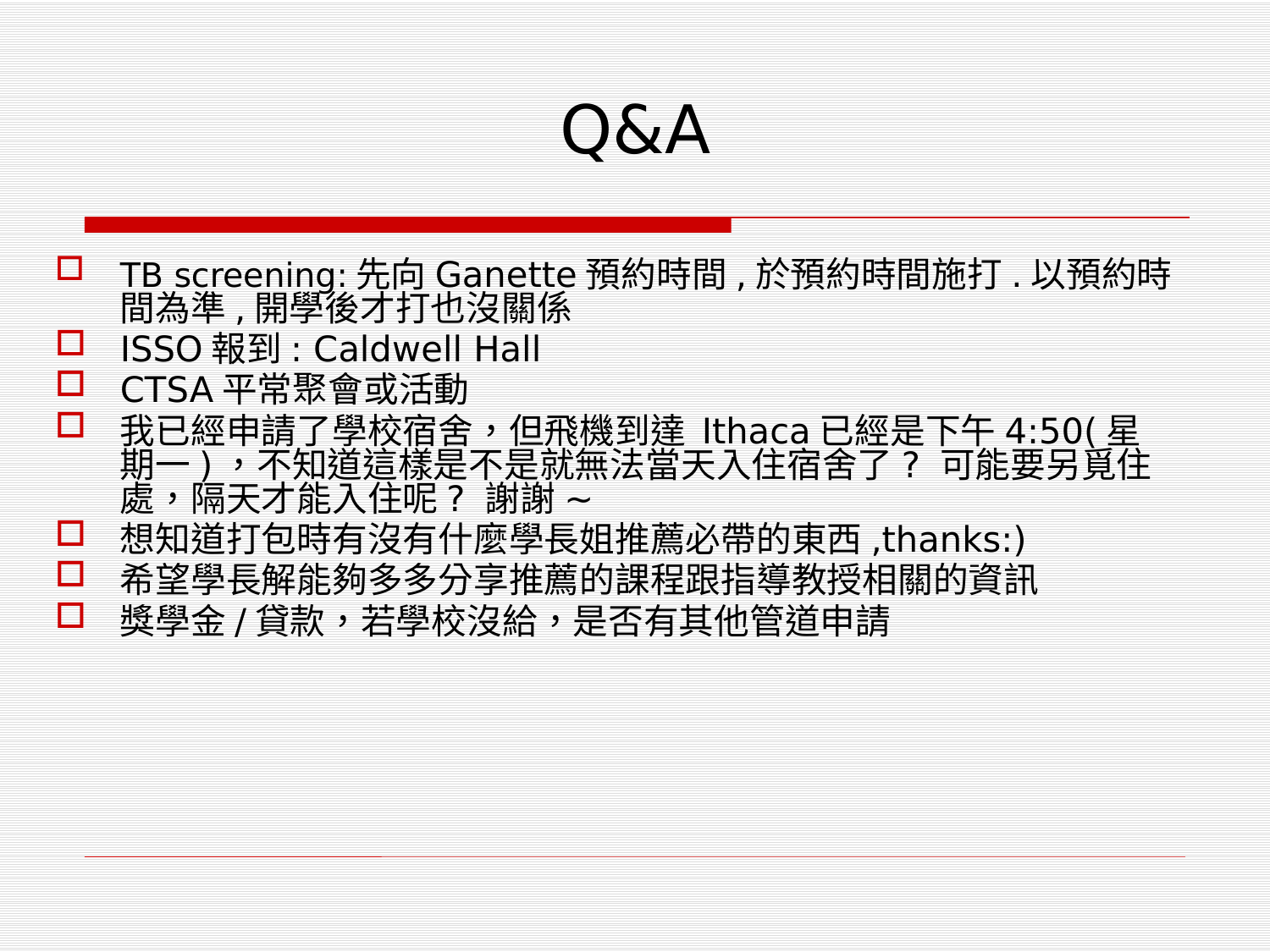

# Q&A
TB screening:先向Ganette預約時間,於預約時間施打.以預約時間為準,開學後才打也沒關係
ISSO報到: Caldwell Hall
CTSA平常聚會或活動
我已經申請了學校宿舍，但飛機到達 Ithaca已經是下午4:50(星期一)，不知道這樣是不是就無法當天入住宿舍了? 可能要另覓住處，隔天才能入住呢? 謝謝~
想知道打包時有沒有什麼學長姐推薦必帶的東西,thanks:)
希望學長解能夠多多分享推薦的課程跟指導教授相關的資訊
獎學金/貸款，若學校沒給，是否有其他管道申請